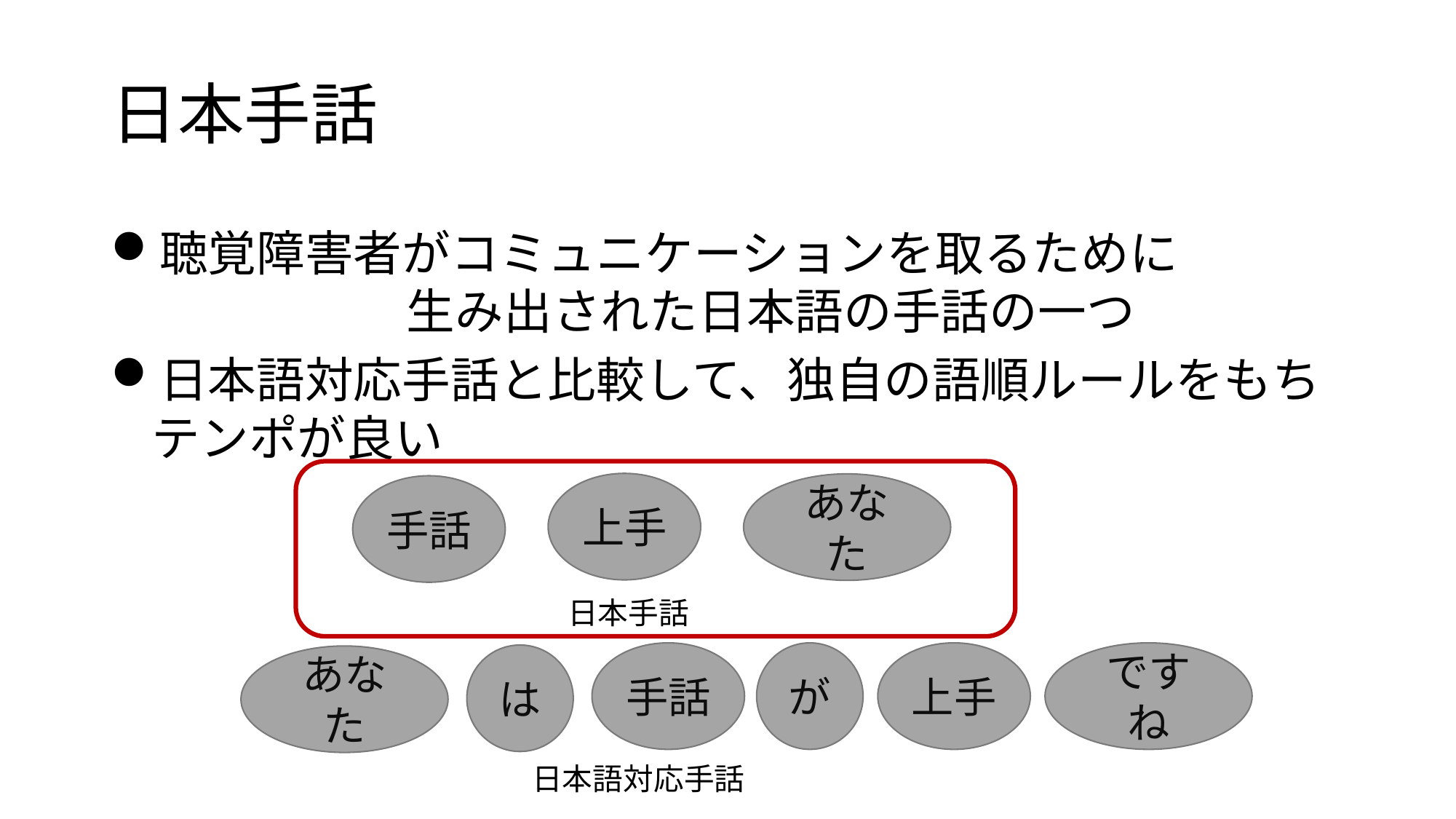

# 日本手話
聴覚障害者がコミュニケーションを取るために		　　　生み出された日本語の手話の一つ
日本語対応手話と比較して、独自の語順ルールをもちテンポが良い

上手
あなた
手話
日本手話
手話
が
上手
ですね
は
あなた
日本語対応手話